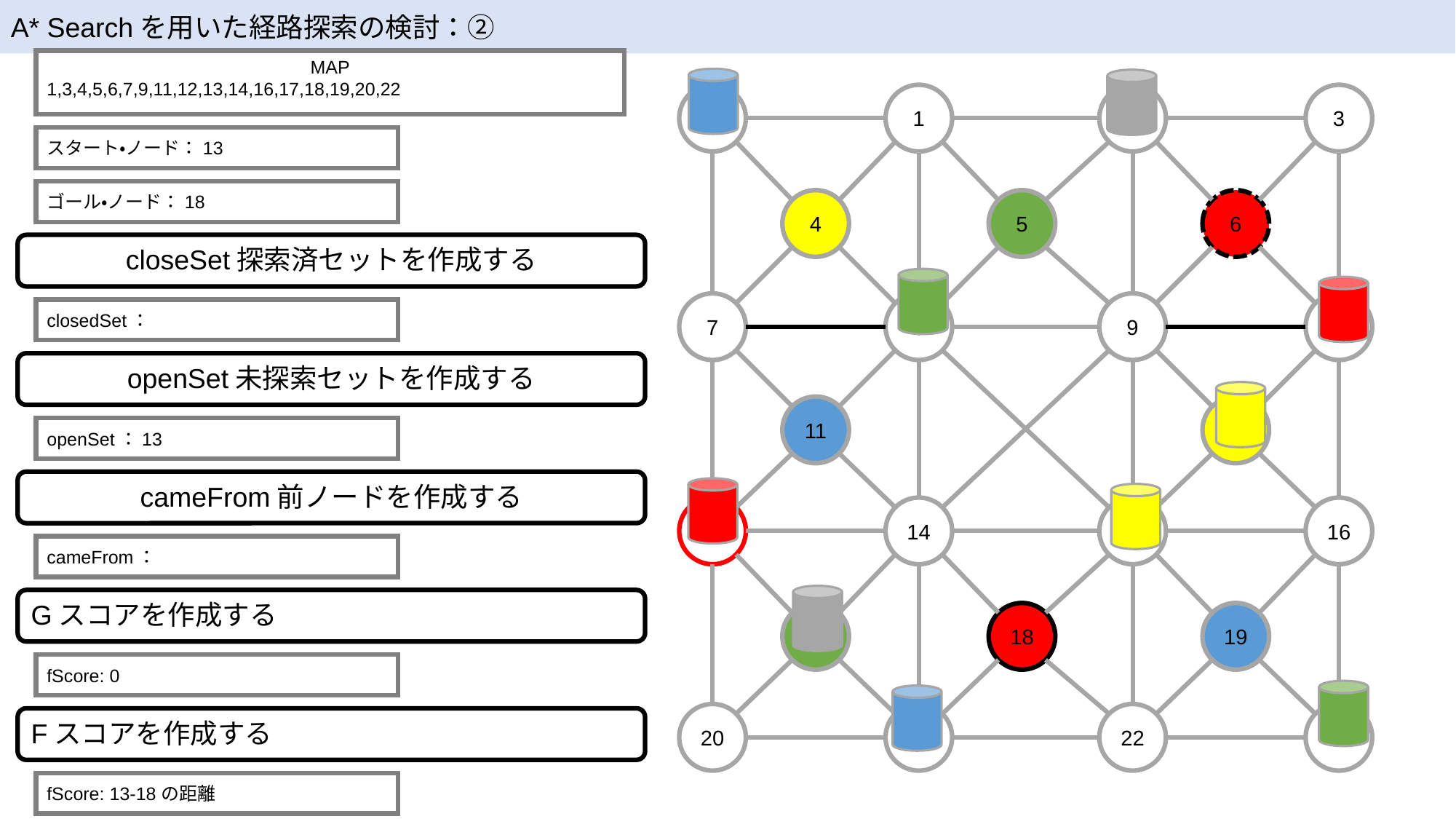

A* Searchを用いた経路探索の検討：②
MAP
1,3,4,5,6,7,9,11,12,13,14,16,17,18,19,20,22

0
1
4
7
8
11
13
14
17
20
21
2
3
6
9
10
12
15
16
19
22
23
5
18
スタート・ノード：13
ゴール・ノード：18
closeSet探索済セットを作成する
closedSet：
openSet未探索セットを作成する
openSet：13
cameFrom前ノードを作成する
cameFrom：
Gスコアを作成する
fScore: 0
Fスコアを作成する
fScore: 13-18の距離